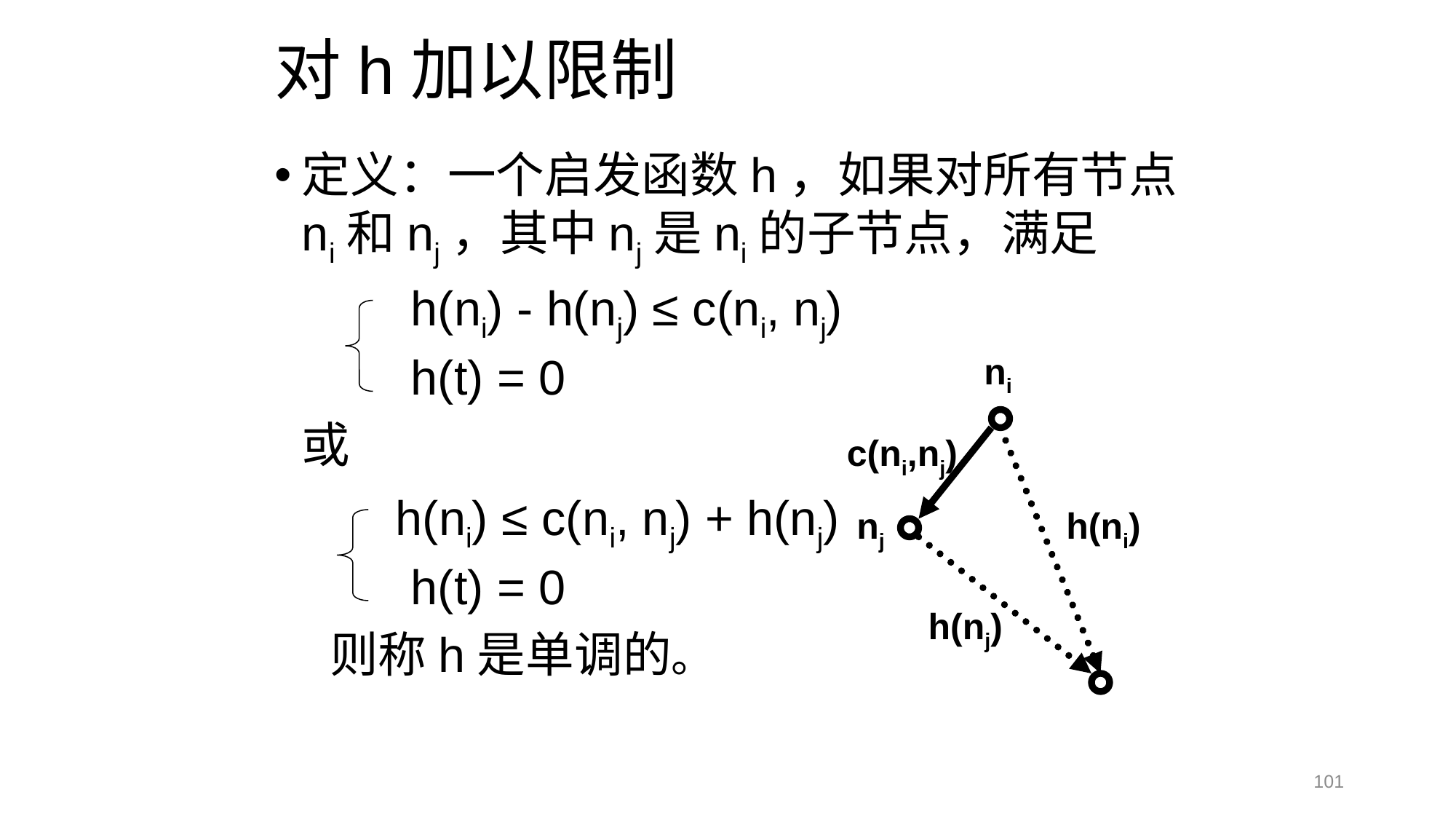

# 对h加以限制
定义：一个启发函数h，如果对所有节点ni和nj，其中nj是ni的子节点，满足
		h(ni) - h(nj) ≤ c(ni, nj)
		h(t) = 0
	或
         h(ni) ≤ c(ni, nj) + h(nj)
		h(t) = 0
    则称h是单调的。

ni

c(ni,nj)

nj
h(ni)

h(nj)

101